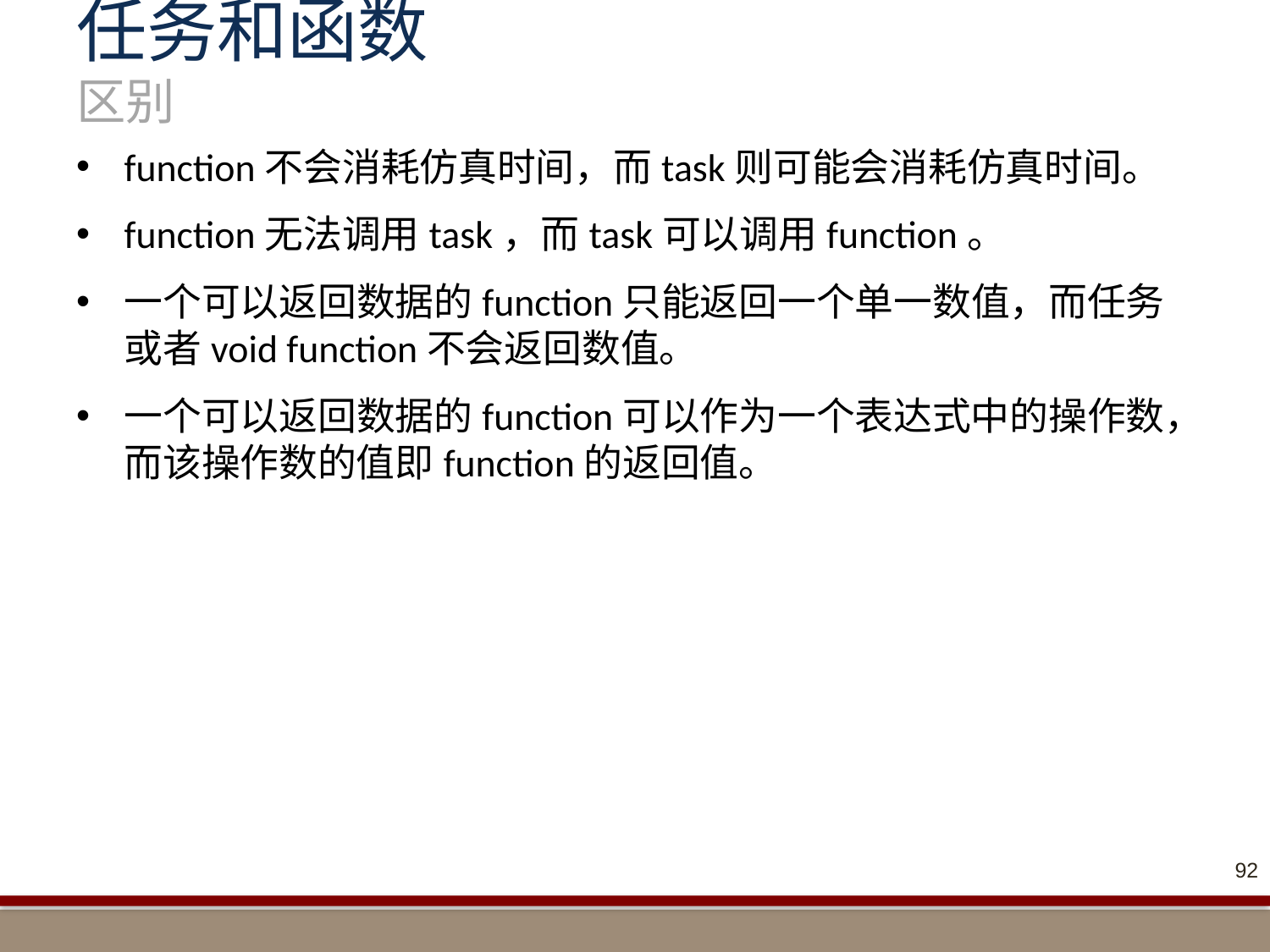

# 任务和函数 区别
function不会消耗仿真时间，而task则可能会消耗仿真时间。
function无法调用task，而task可以调用function。
一个可以返回数据的function只能返回一个单一数值，而任务或者void function不会返回数值。
一个可以返回数据的function可以作为一个表达式中的操作数，而该操作数的值即function的返回值。
92